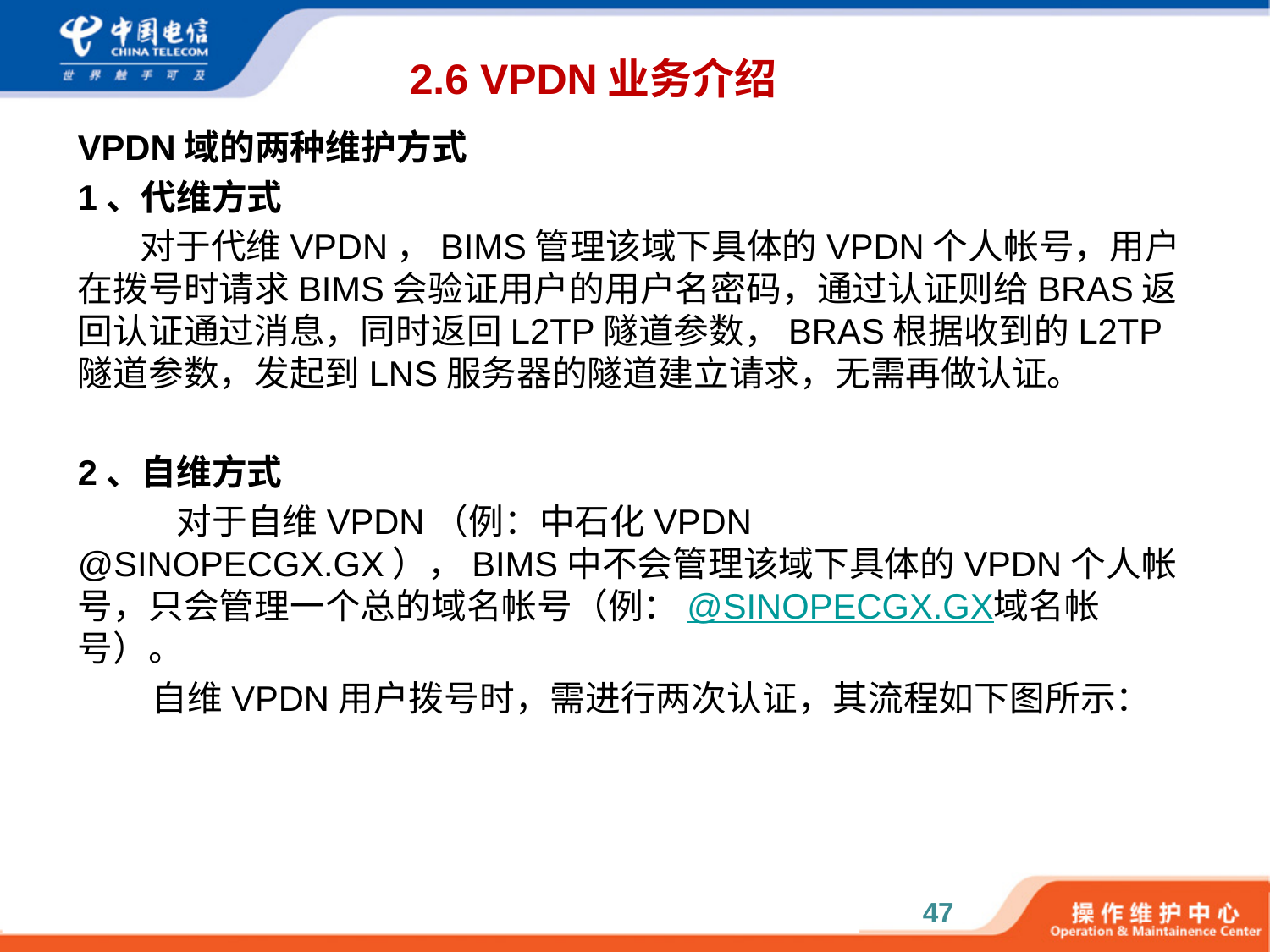

# 2.6 VPDN业务介绍
VPDN域的两种维护方式
1、代维方式
对于代维VPDN，BIMS管理该域下具体的VPDN个人帐号，用户在拨号时请求BIMS会验证用户的用户名密码，通过认证则给BRAS返回认证通过消息，同时返回L2TP隧道参数，BRAS根据收到的L2TP隧道参数，发起到LNS服务器的隧道建立请求，无需再做认证。

2、自维方式
  对于自维VPDN（例：中石化VPDN @SINOPECGX.GX），BIMS中不会管理该域下具体的VPDN个人帐号，只会管理一个总的域名帐号（例：@SINOPECGX.GX域名帐号）。
自维VPDN用户拨号时，需进行两次认证，其流程如下图所示：